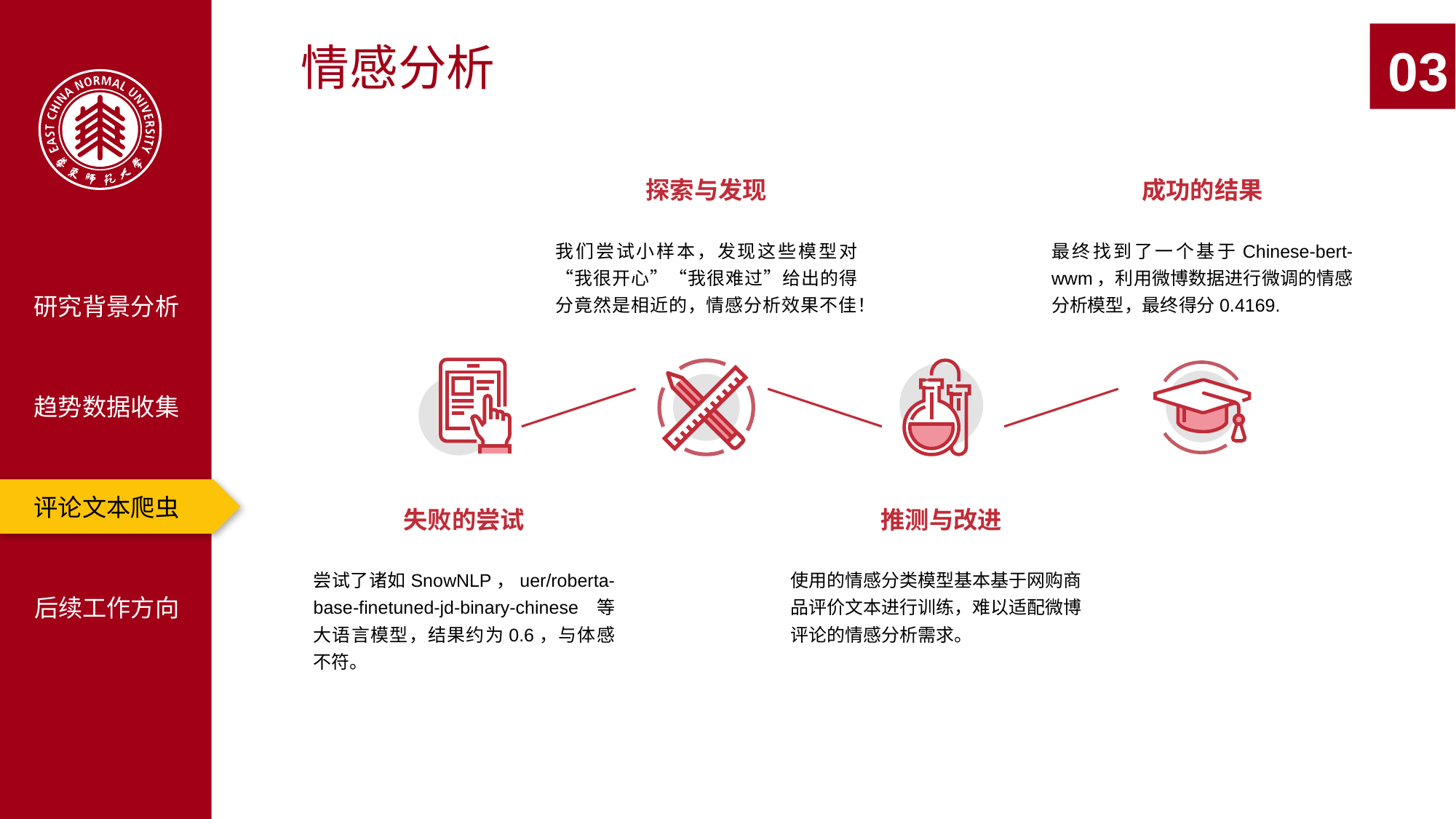

情感分析
03

探索与发现
成功的结果
我们尝试小样本，发现这些模型对“我很开心”“我很难过”给出的得分竟然是相近的，情感分析效果不佳！
最终找到了一个基于Chinese-bert-wwm，利用微博数据进行微调的情感分析模型，最终得分0.4169.
研究背景分析

趋势数据收集

评论文本爬虫
失败的尝试
推测与改进
尝试了诸如SnowNLP，uer/roberta-base-finetuned-jd-binary-chinese等大语言模型，结果约为0.6，与体感不符。
使用的情感分类模型基本基于网购商品评价文本进行训练，难以适配微博评论的情感分析需求。
后续工作方向